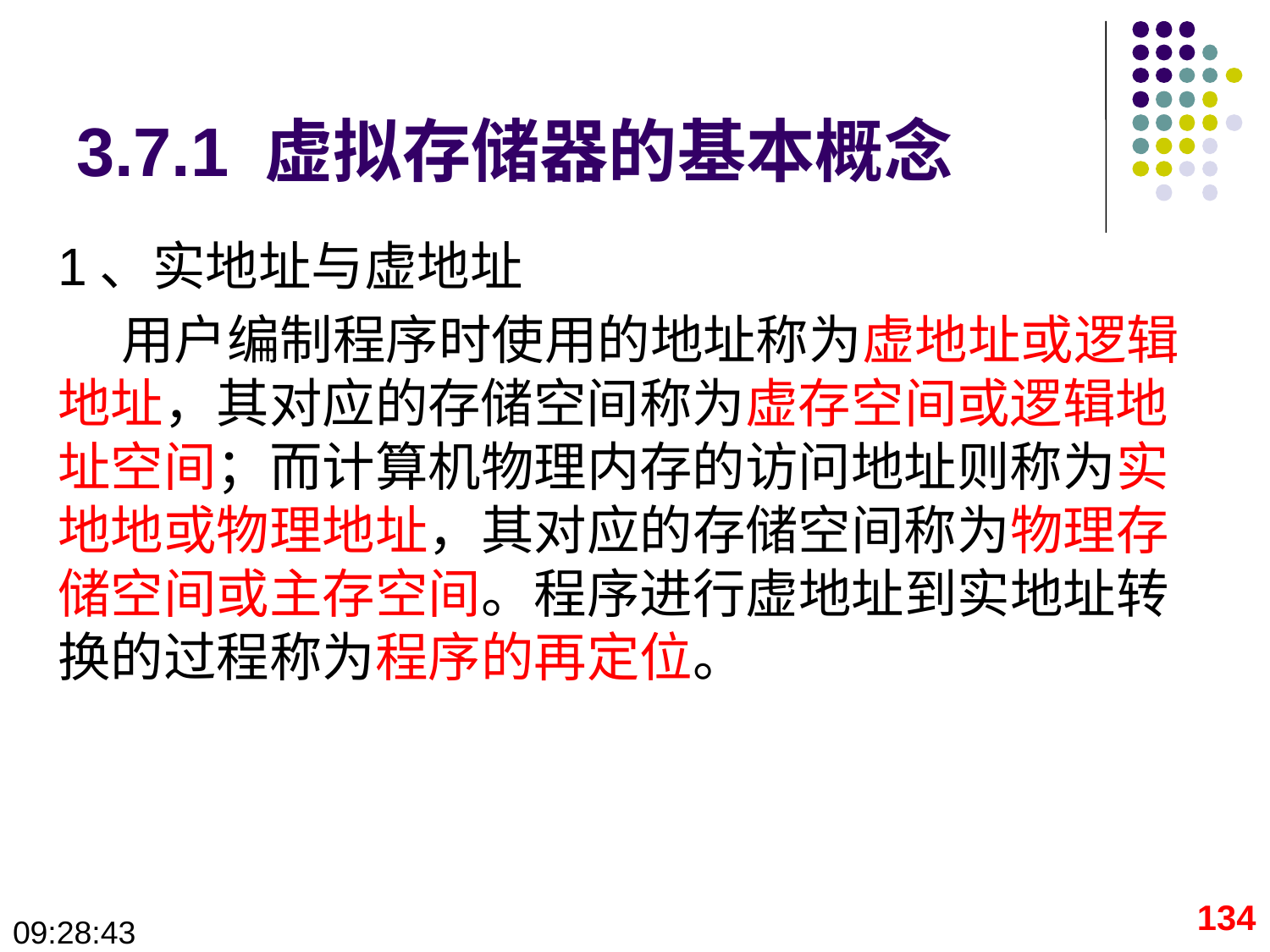

# 3.7.1 虚拟存储器的基本概念
1、实地址与虚地址
用户编制程序时使用的地址称为虚地址或逻辑地址，其对应的存储空间称为虚存空间或逻辑地址空间；而计算机物理内存的访问地址则称为实地地或物理地址，其对应的存储空间称为物理存储空间或主存空间。程序进行虚地址到实地址转换的过程称为程序的再定位。
134
09:28:43